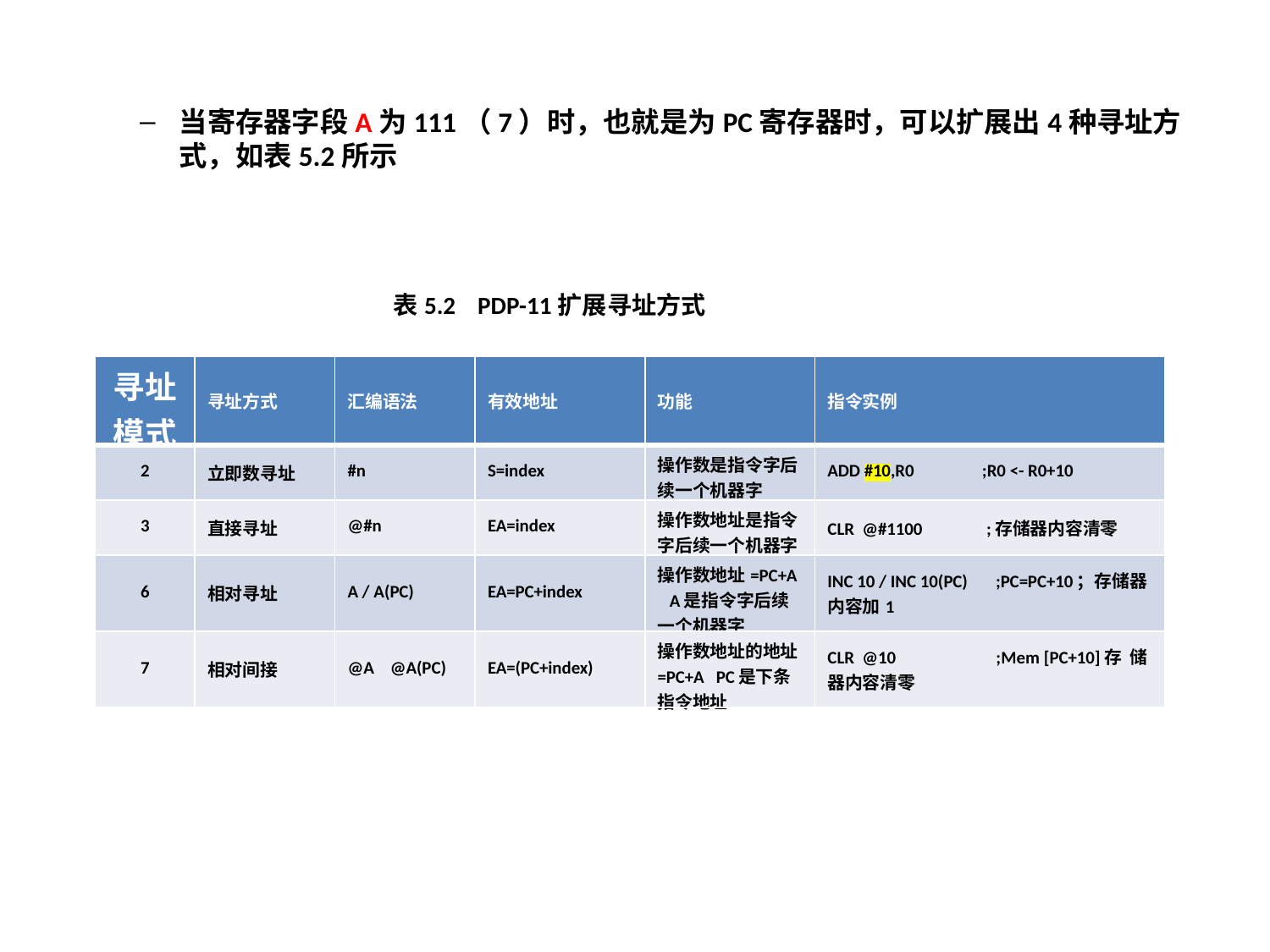

当寄存器字段A为111（7）时，也就是为PC寄存器时，可以扩展出4种寻址方式，如表5.2所示

表5.2    PDP-11扩展寻址方式
| 寻址模式 | 寻址方式 | 汇编语法 | 有效地址 | 功能 | 指令实例 |
| --- | --- | --- | --- | --- | --- |
| 2 | 立即数寻址 | #n | S=index | 操作数是指令字后续一个机器字 | ADD #10,R0 ;R0 <- R0+10 |
| 3 | 直接寻址 | @#n | EA=index | 操作数地址是指令字后续一个机器字 | CLR @#1100 ;存储器内容清零 |
| 6 | 相对寻址 | A / A(PC) | EA=PC+index | 操作数地址=PC+A A是指令字后续一个机器字 | INC 10 / INC 10(PC) ;PC=PC+10；存储器内容加1 |
| 7 | 相对间接 | @A @A(PC) | EA=(PC+index) | 操作数地址的地址=PC+A PC是下条指令地址 | CLR @10 ;Mem [PC+10]存 储器内容清零 |